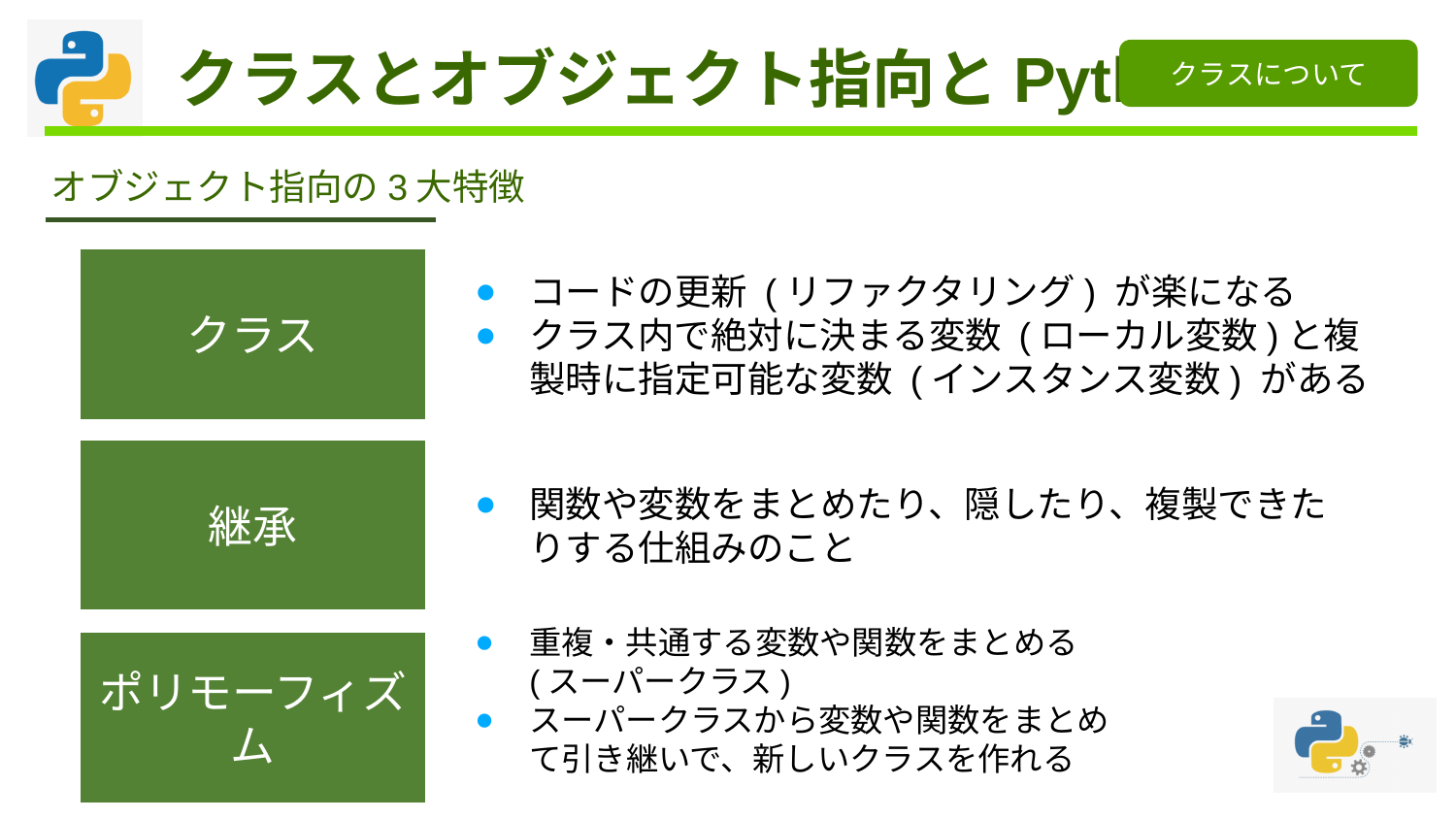

# クラスとオブジェクト指向とPython
クラスについて
オブジェクト指向の3大特徴
コードの更新 (リファクタリング) が楽になる
クラス内で絶対に決まる変数 (ローカル変数)と複製時に指定可能な変数 (インスタンス変数) がある
クラス
継承
関数や変数をまとめたり、隠したり、複製できたりする仕組みのこと
ポリモーフィズム
重複・共通する変数や関数をまとめる (スーパークラス)
スーパークラスから変数や関数をまとめて引き継いで、新しいクラスを作れる